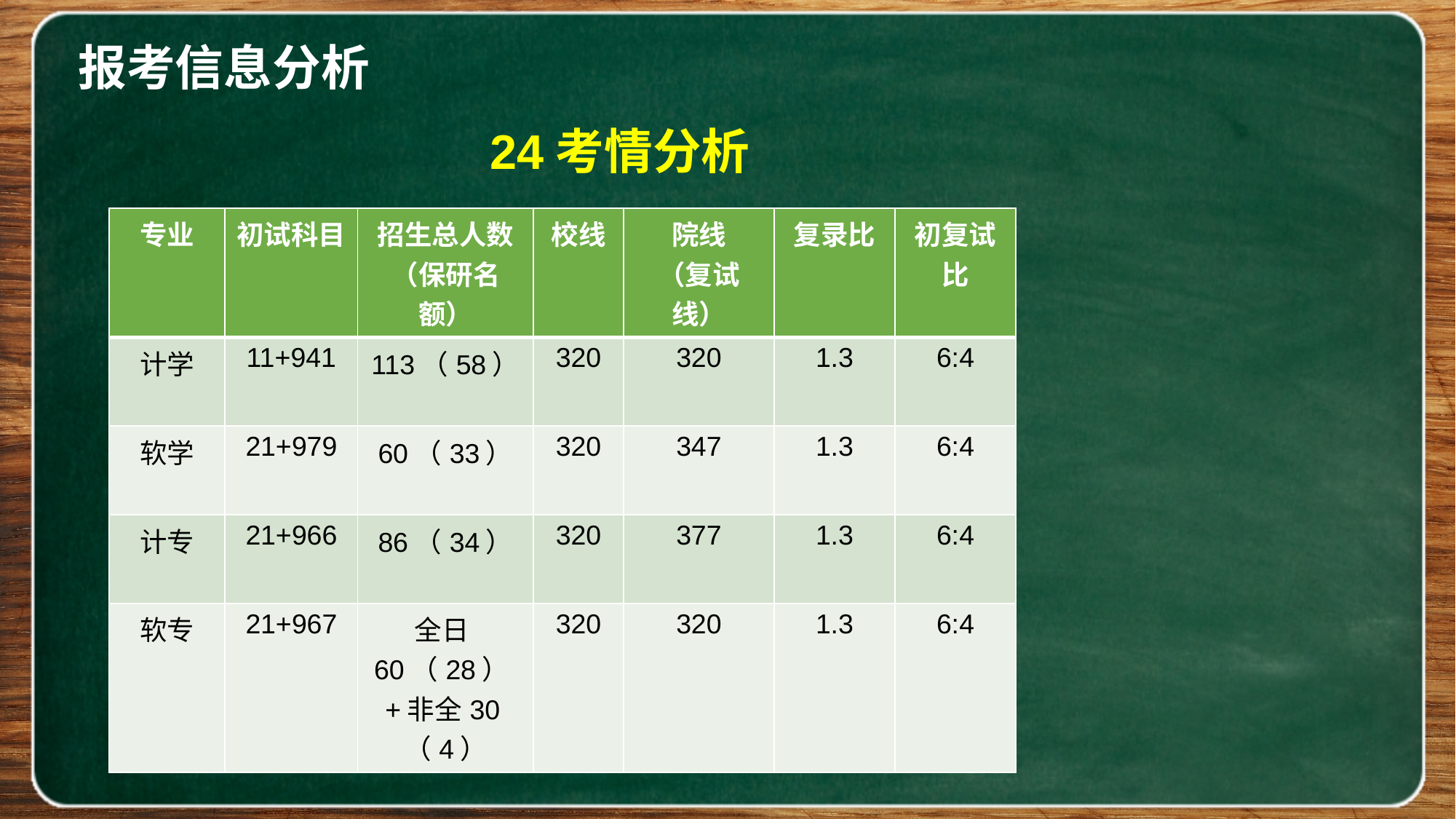

报考信息分析
24考情分析
| 专业 | 初试科目 | 招生总人数 （保研名额） | 校线 | 院线 （复试线） | 复录比 | 初复试比 |
| --- | --- | --- | --- | --- | --- | --- |
| 计学 | 11+941 | 113（58） | 320 | 320 | 1.3 | 6:4 |
| 软学 | 21+979 | 60（33） | 320 | 347 | 1.3 | 6:4 |
| 计专 | 21+966 | 86（34） | 320 | 377 | 1.3 | 6:4 |
| 软专 | 21+967 | 全日60（28）+非全30（4） | 320 | 320 | 1.3 | 6:4 |